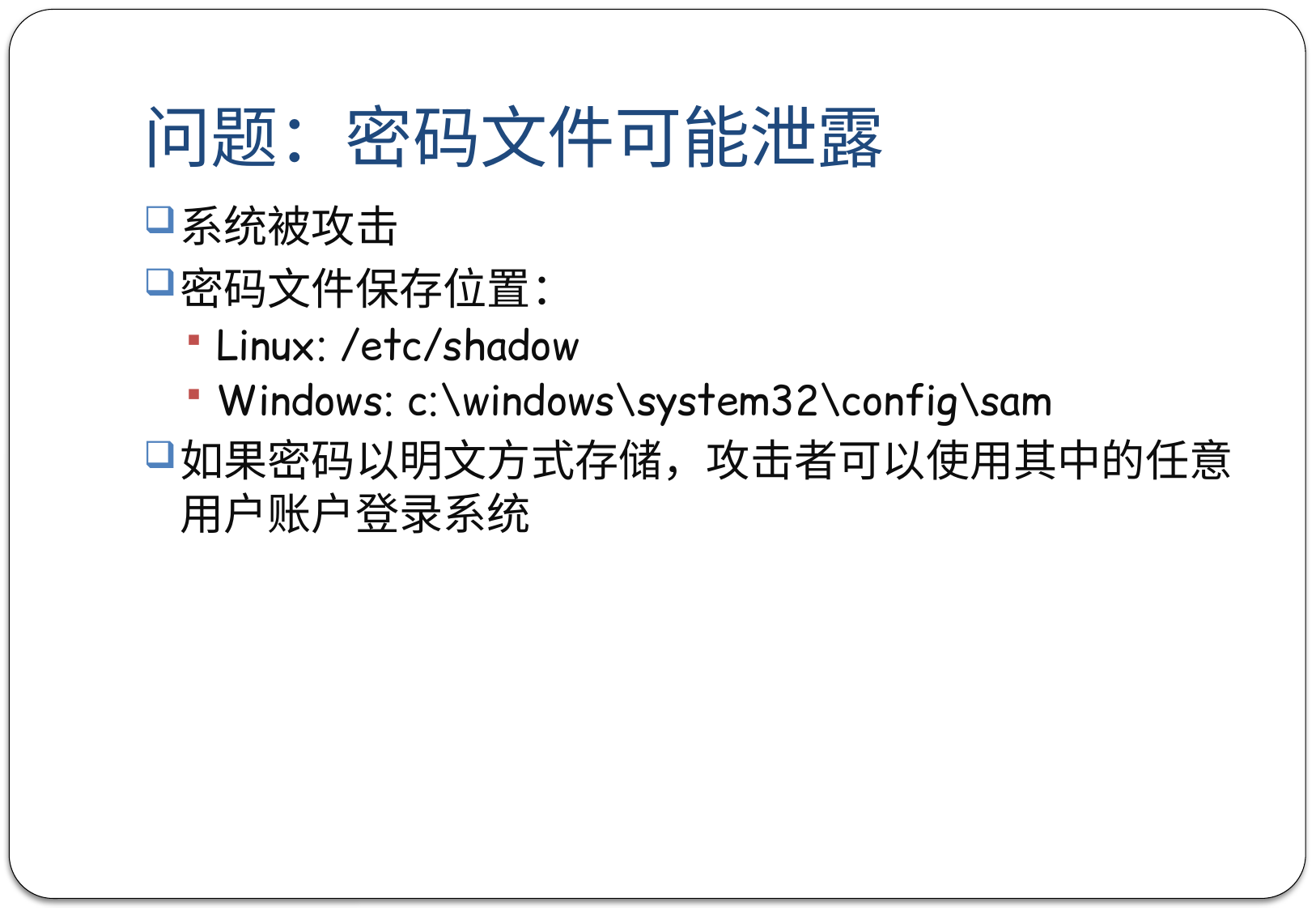

# 问题：密码文件可能泄露
系统被攻击
密码文件保存位置：
Linux: /etc/shadow
Windows: c:\windows\system32\config\sam
如果密码以明文方式存储，攻击者可以使用其中的任意用户账户登录系统